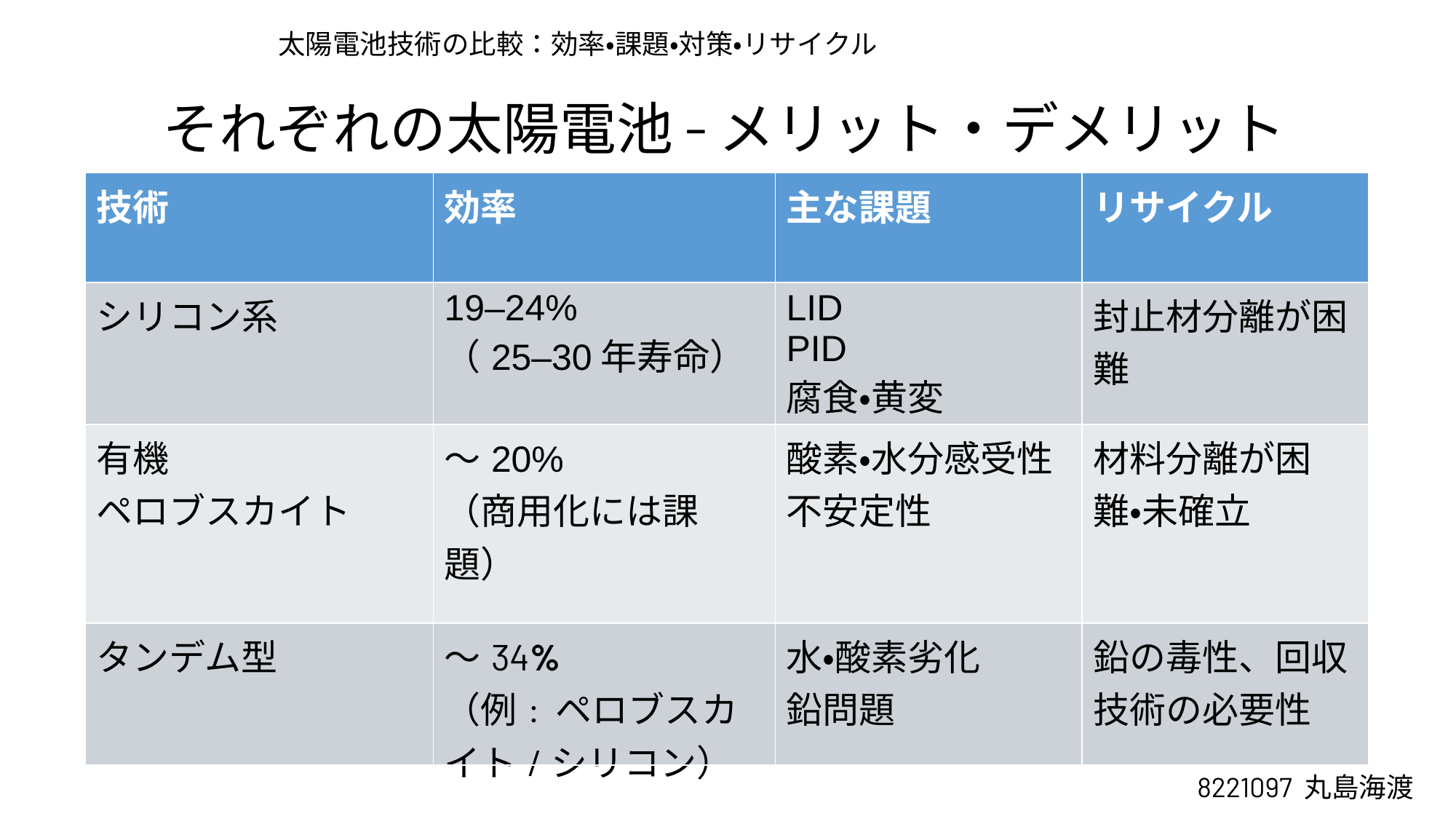

太陽電池技術の比較：効率・課題・対策・リサイクル
# それぞれの太陽電池-メリット・デメリット
| 技術 | 効率 | 主な課題 | リサイクル |
| --- | --- | --- | --- |
| シリコン系 | 19–24% （25–30年寿命） | LID PID 腐食・黄変 | 封止材分離が困難 |
| 有機 ペロブスカイト | ～20% （商用化には課題） | 酸素・水分感受性 不安定性 | 材料分離が困難・未確立 |
| タンデム型 | 〜34% （例: ペロブスカイト/シリコン） | 水・酸素劣化 鉛問題 | 鉛の毒性、回収技術の必要性 |
8221097 丸島海渡